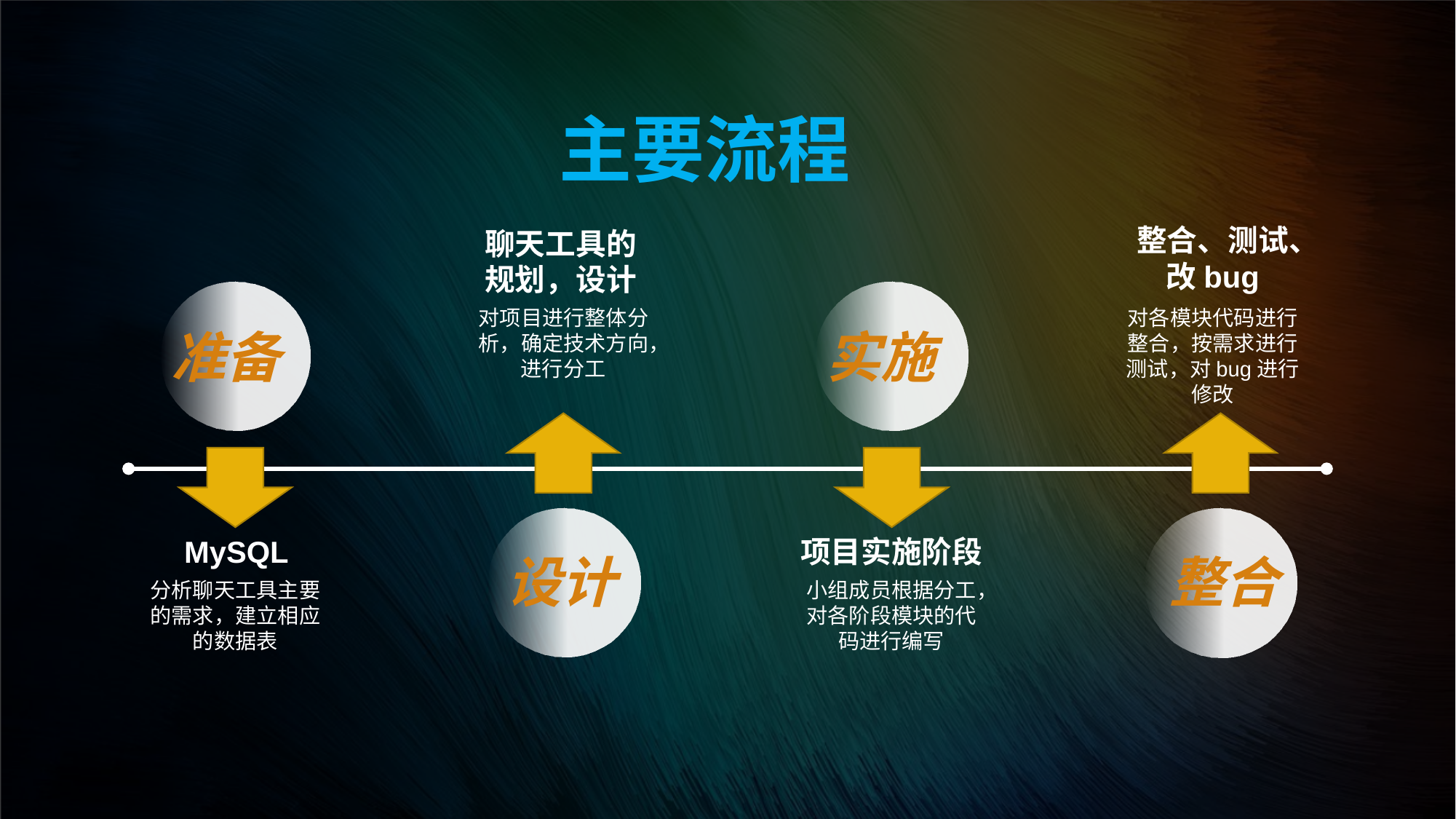

主要流程
整合、测试、改bug
聊天工具的规划，设计

对项目进行整体分析，确定技术方向，进行分工
对各模块代码进行整合，按需求进行测试，对bug进行修改
准备
实施

MySQL
项目实施阶段
设计
整合
分析聊天工具主要的需求，建立相应的数据表
小组成员根据分工，对各阶段模块的代码进行编写